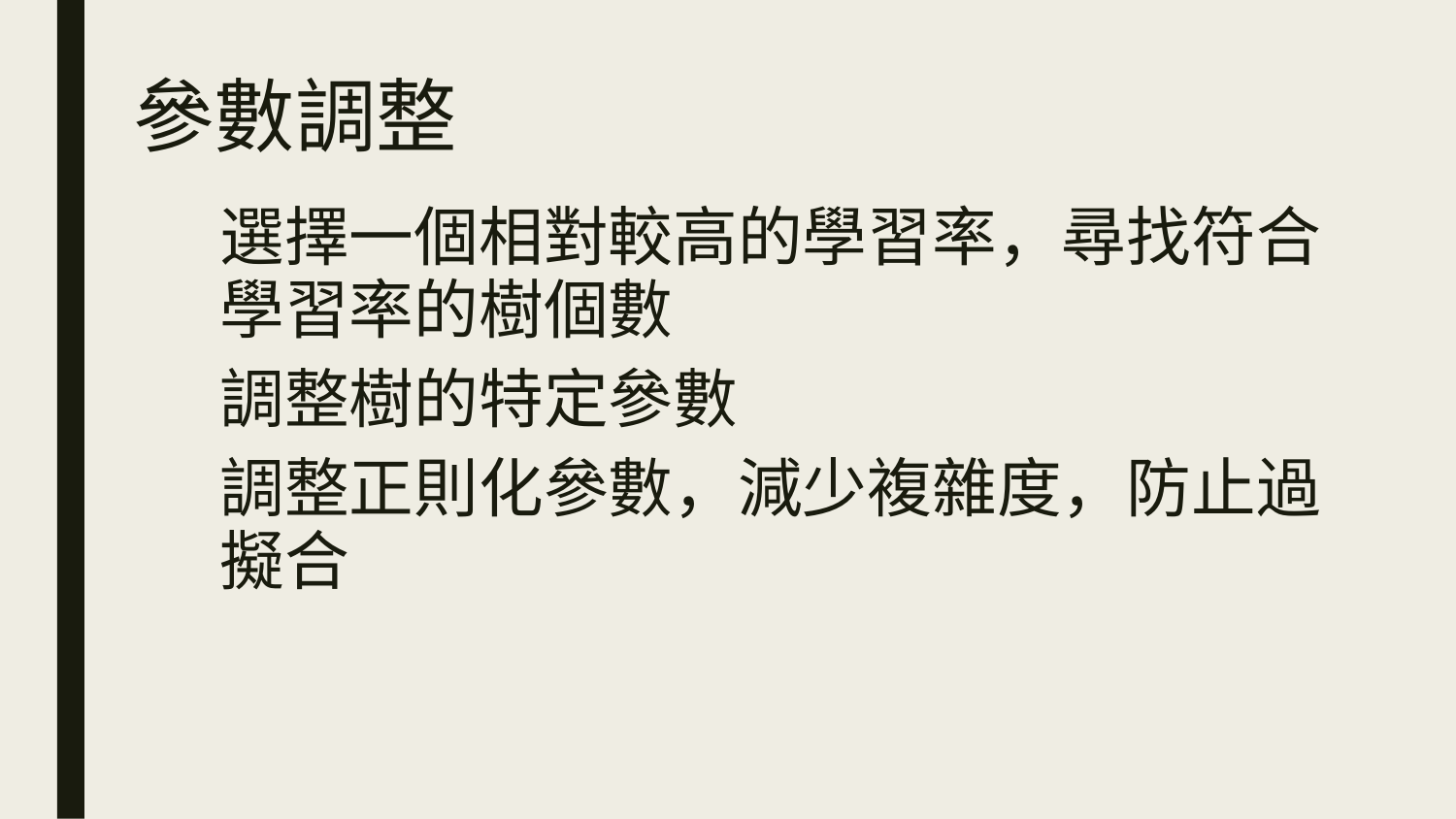

# 參數調整
選擇一個相對較高的學習率，尋找符合學習率的樹個數
調整樹的特定參數
調整正則化參數，減少複雜度，防止過擬合